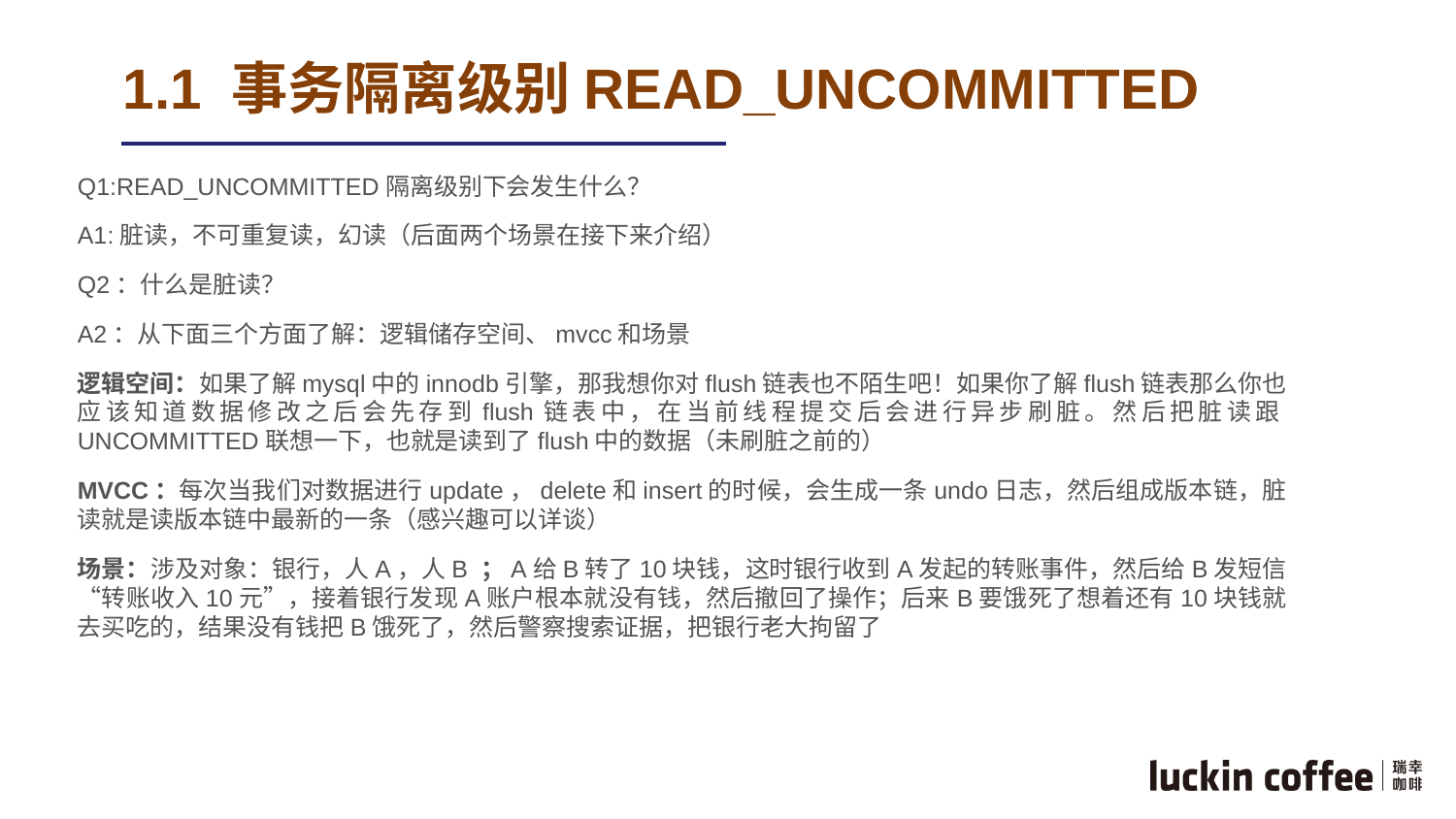

# 1.1 事务隔离级别READ_UNCOMMITTED

Q1:READ_UNCOMMITTED隔离级别下会发生什么？
A1:脏读，不可重复读，幻读（后面两个场景在接下来介绍）
Q2：什么是脏读？
A2：从下面三个方面了解：逻辑储存空间、mvcc和场景
逻辑空间：如果了解mysql中的innodb引擎，那我想你对flush链表也不陌生吧！如果你了解flush链表那么你也应该知道数据修改之后会先存到flush链表中，在当前线程提交后会进行异步刷脏。然后把脏读跟UNCOMMITTED联想一下，也就是读到了flush中的数据（未刷脏之前的）
MVCC：每次当我们对数据进行update，delete和insert的时候，会生成一条undo日志，然后组成版本链，脏读就是读版本链中最新的一条（感兴趣可以详谈）
场景：涉及对象：银行，人A，人B ；A给B转了10块钱，这时银行收到A发起的转账事件，然后给B发短信“转账收入10元”，接着银行发现A账户根本就没有钱，然后撤回了操作；后来B要饿死了想着还有10块钱就去买吃的，结果没有钱把B饿死了，然后警察搜索证据，把银行老大拘留了